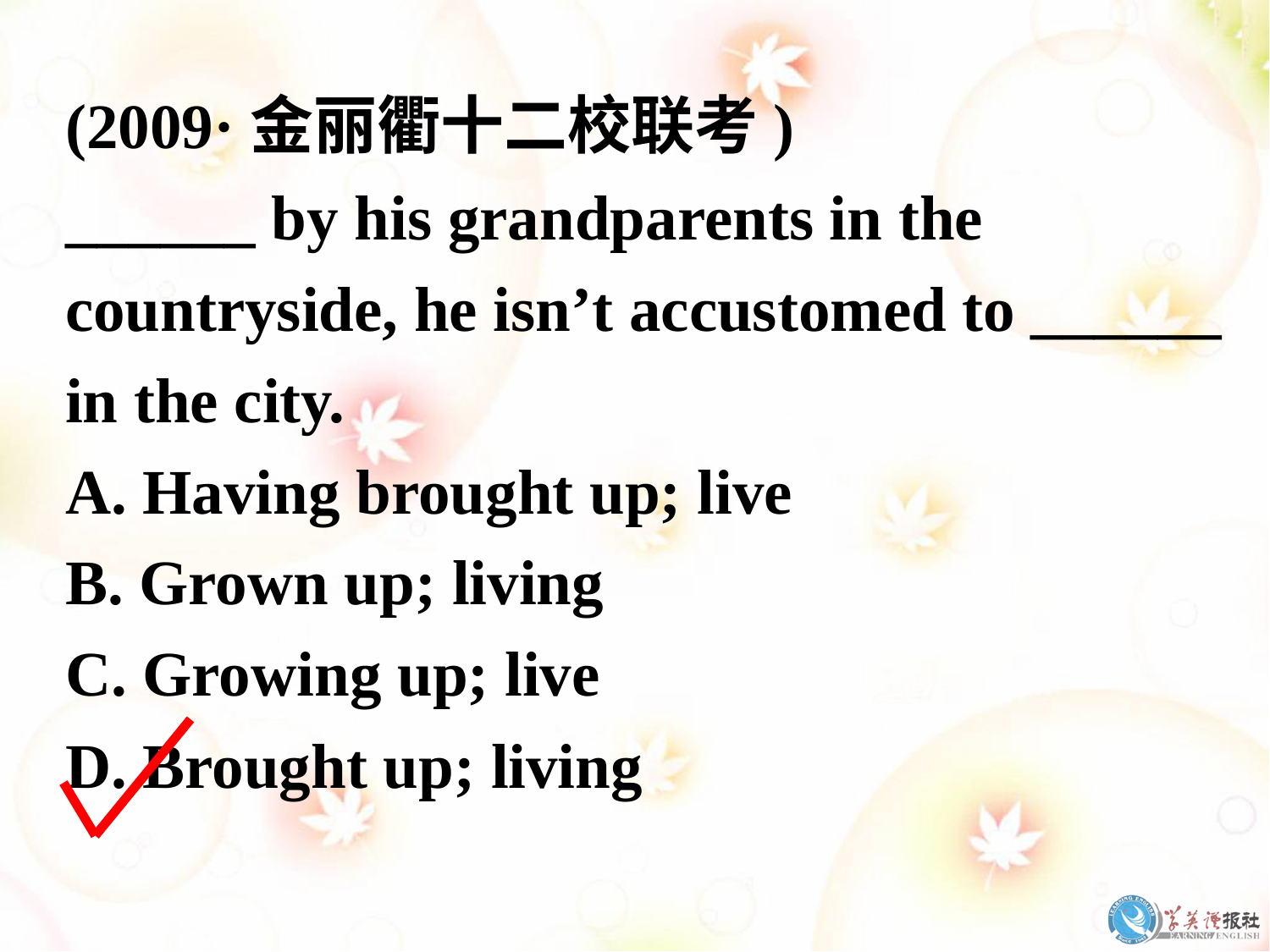

(2009·金丽衢十二校联考)
______ by his grandparents in the countryside, he isn’t accustomed to ______ in the city.
A. Having brought up; live
B. Grown up; living
C. Growing up; live
D. Brought up; living